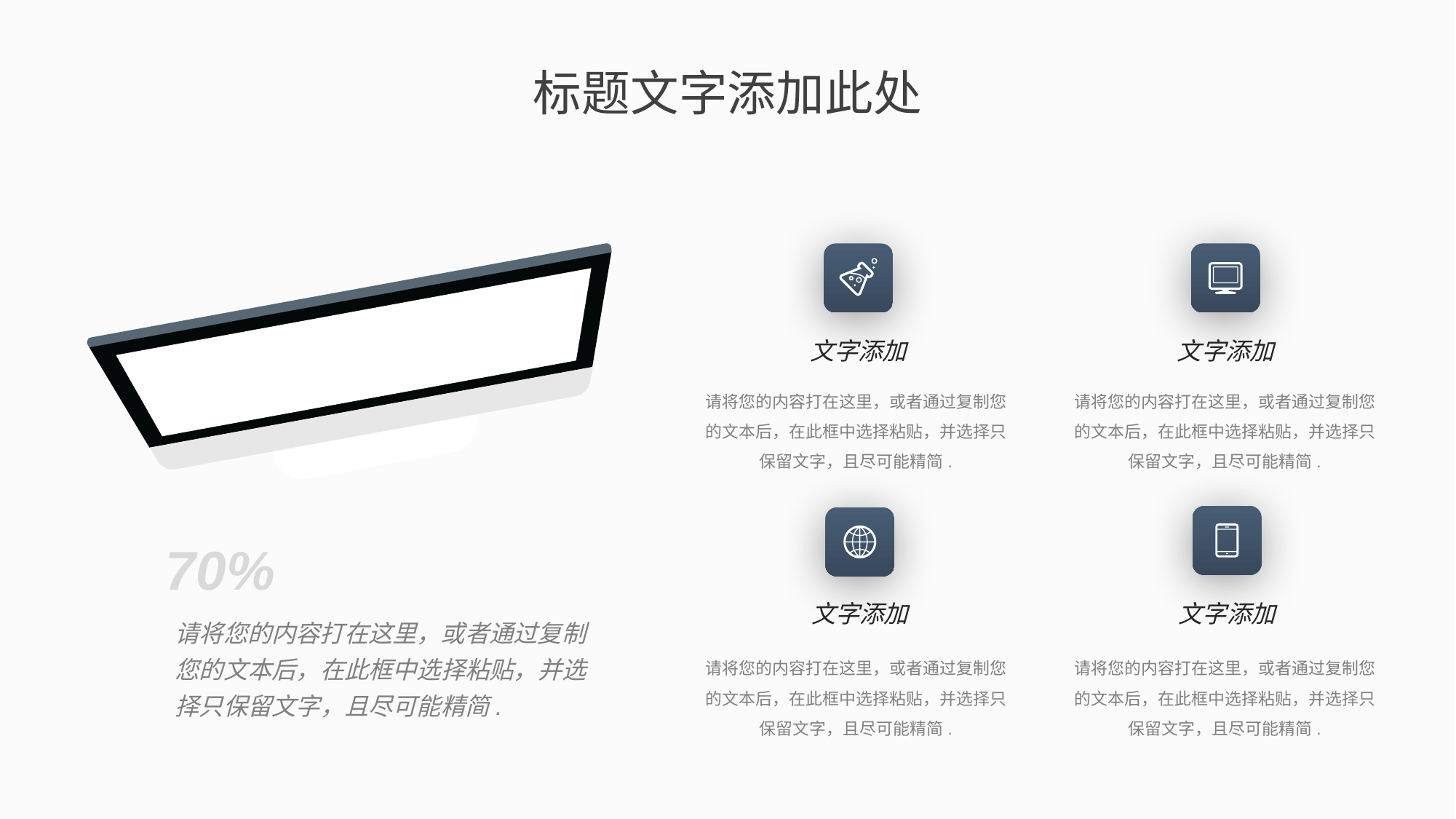

标题文字添加此处

文字添加
文字添加
请将您的内容打在这里，或者通过复制您的文本后，在此框中选择粘贴，并选择只保留文字，且尽可能精简.
请将您的内容打在这里，或者通过复制您的文本后，在此框中选择粘贴，并选择只保留文字，且尽可能精简.

70%
文字添加
文字添加
请将您的内容打在这里，或者通过复制您的文本后，在此框中选择粘贴，并选择只保留文字，且尽可能精简.
请将您的内容打在这里，或者通过复制您的文本后，在此框中选择粘贴，并选择只保留文字，且尽可能精简.
请将您的内容打在这里，或者通过复制您的文本后，在此框中选择粘贴，并选择只保留文字，且尽可能精简.